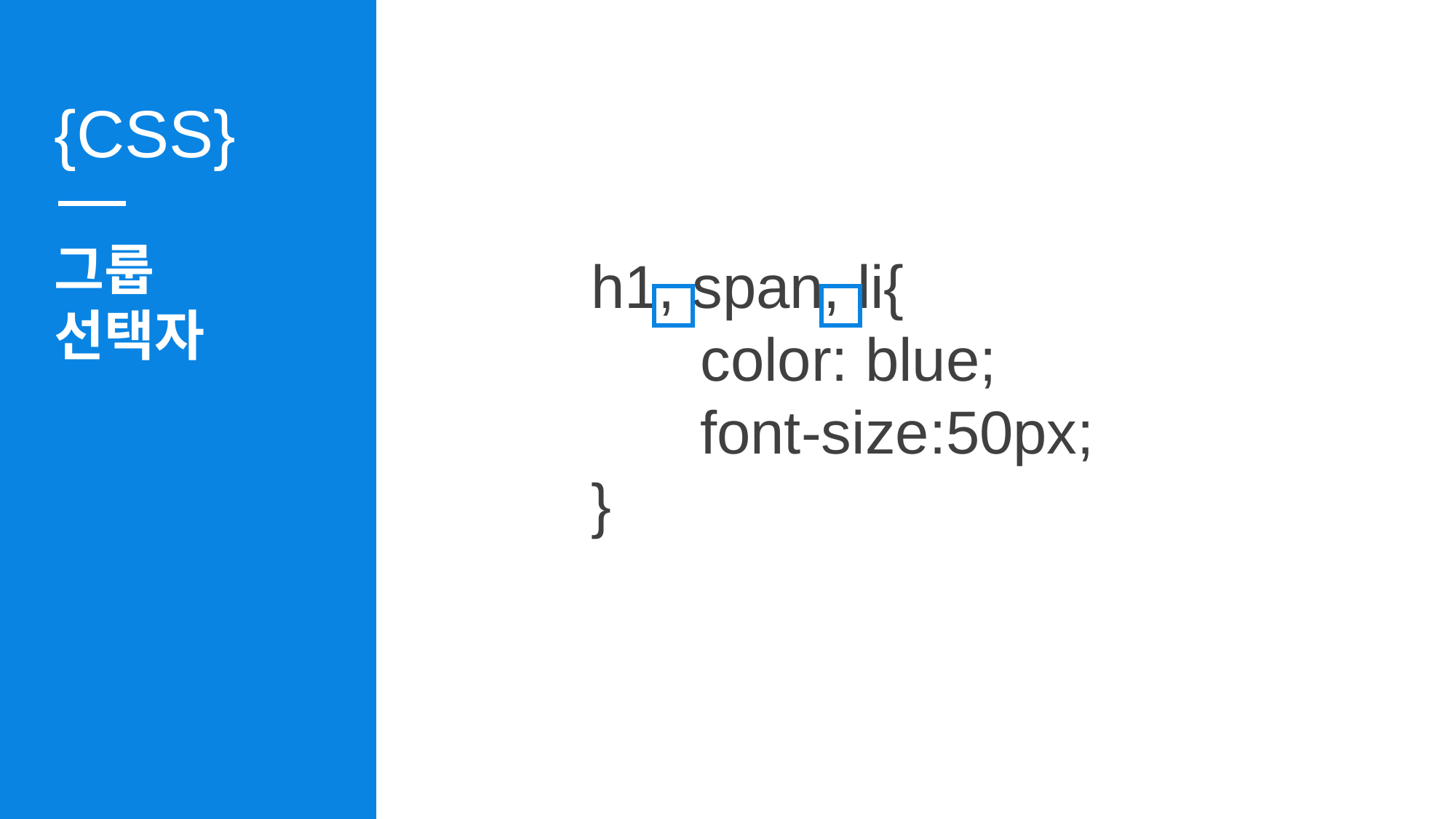

그룹
선택자
h1, span, li{
	color: blue;
	font-size:50px;
}